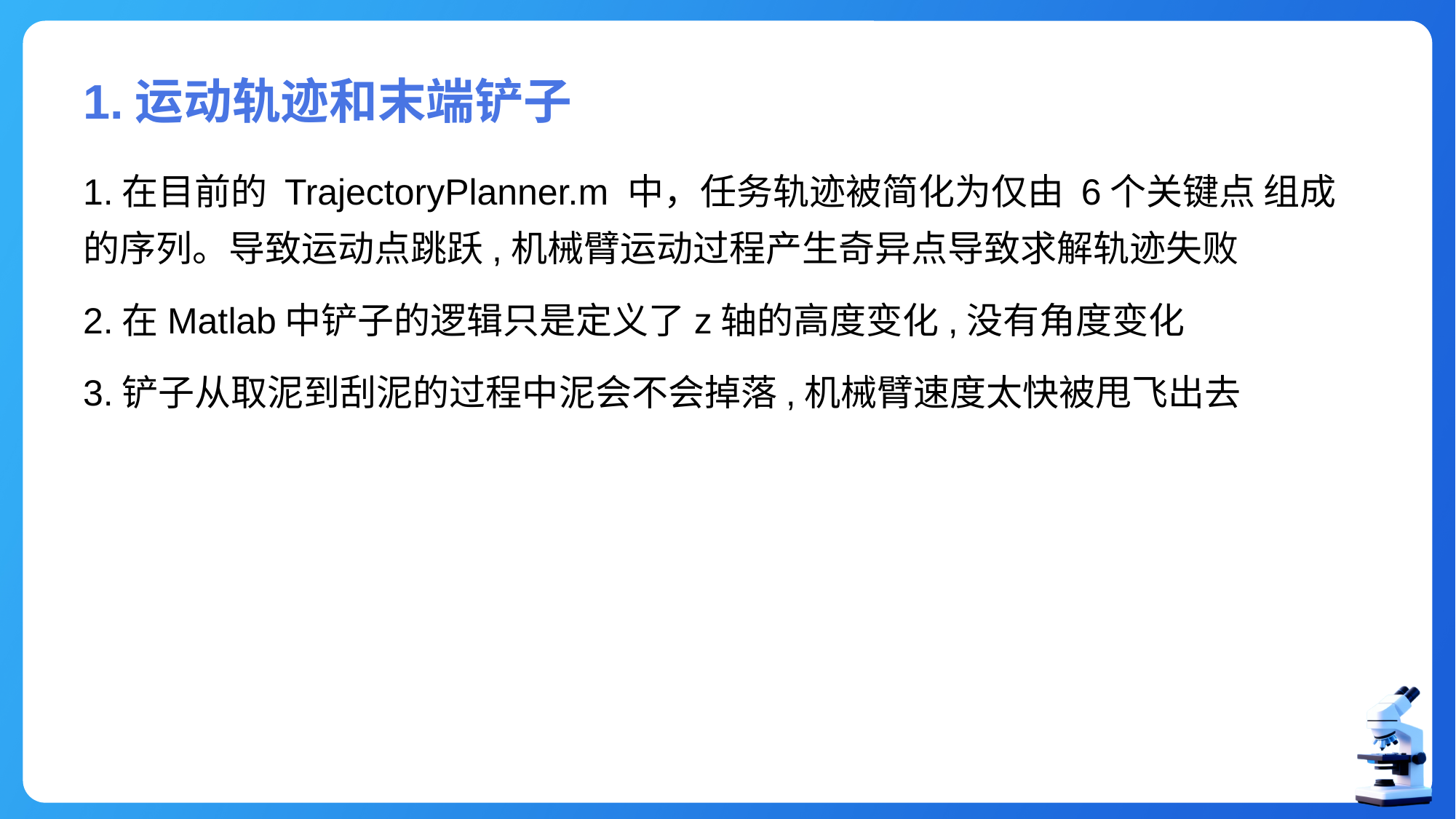

# 1.运动轨迹和末端铲子
1.在目前的 TrajectoryPlanner.m 中，任务轨迹被简化为仅由 6个关键点 组成的序列。导致运动点跳跃,机械臂运动过程产生奇异点导致求解轨迹失败
2.在Matlab中铲子的逻辑只是定义了z轴的高度变化,没有角度变化
3.铲子从取泥到刮泥的过程中泥会不会掉落,机械臂速度太快被甩飞出去